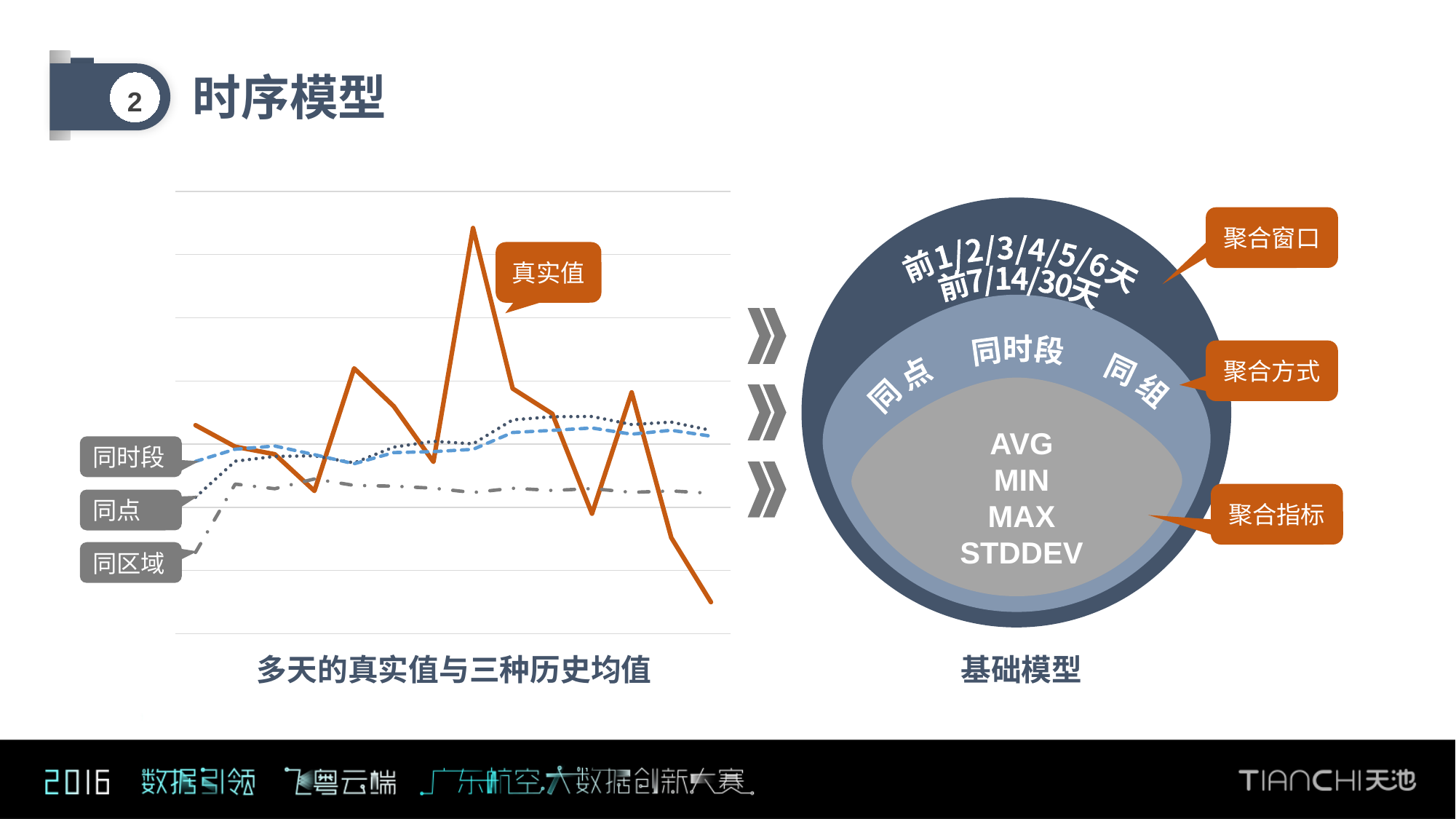

时序模型
2

### Chart

| Category |  |  |  |  |
|---|---|---|---|---|
| 2016-09-12 | 16.5 | 10.8 | 13.6333333333 | 6.43333333333 |
| 2016-09-13 | 14.8 | 13.65 | 14.6 | 11.8416666667 |
| 2016-09-14 | 14.2 | 14.0333333333 | 14.85555555560001 | 11.4722222222 |
| 2016-09-15 | 11.3 | 14.075 | 14.1666666667 | 12.25 |
| 2016-09-16 | 21.0 | 13.52 | 13.45 | 11.7366666667 |
| 2016-09-17 | 18.0 | 14.7666666667 | 14.3333333333 | 11.6777777778 |
| 2016-09-18 | 13.6 | 15.2285714286 | 14.4071428571 | 11.5142857143 |
| 2016-09-19 | 32.1 | 15.025 | 14.5895833333 | 11.1729166667 |
| 2016-09-20 | 19.4 | 16.92222222219988 | 15.9203703704 | 11.5092592593 |
| 2016-09-21 | 17.4 | 17.17000000000001 | 16.0933333333 | 11.3366666667 |
| 2016-09-22 | 9.5 | 17.1909090909 | 16.2787878787999 | 11.4848484848 |
| 2016-09-23 | 19.1 | 16.55 | 15.7888888889 | 11.1861111111 |
| 2016-09-24 | 7.6 | 16.74615384619998 | 16.0974358974 | 11.3 |
| 2016-09-25 | 2.5 | 16.09285714290001 | 15.6345238095 | 11.1142857143 |

前1/2/3/4/5/6天
前7/14/30天
同 点      同时段      同 组
AVG
MIN
MAX
STDDEV
聚合窗口
真实值

聚合方式
同时段
聚合指标
同点
同区域
多天的真实值与三种历史均值
基础模型